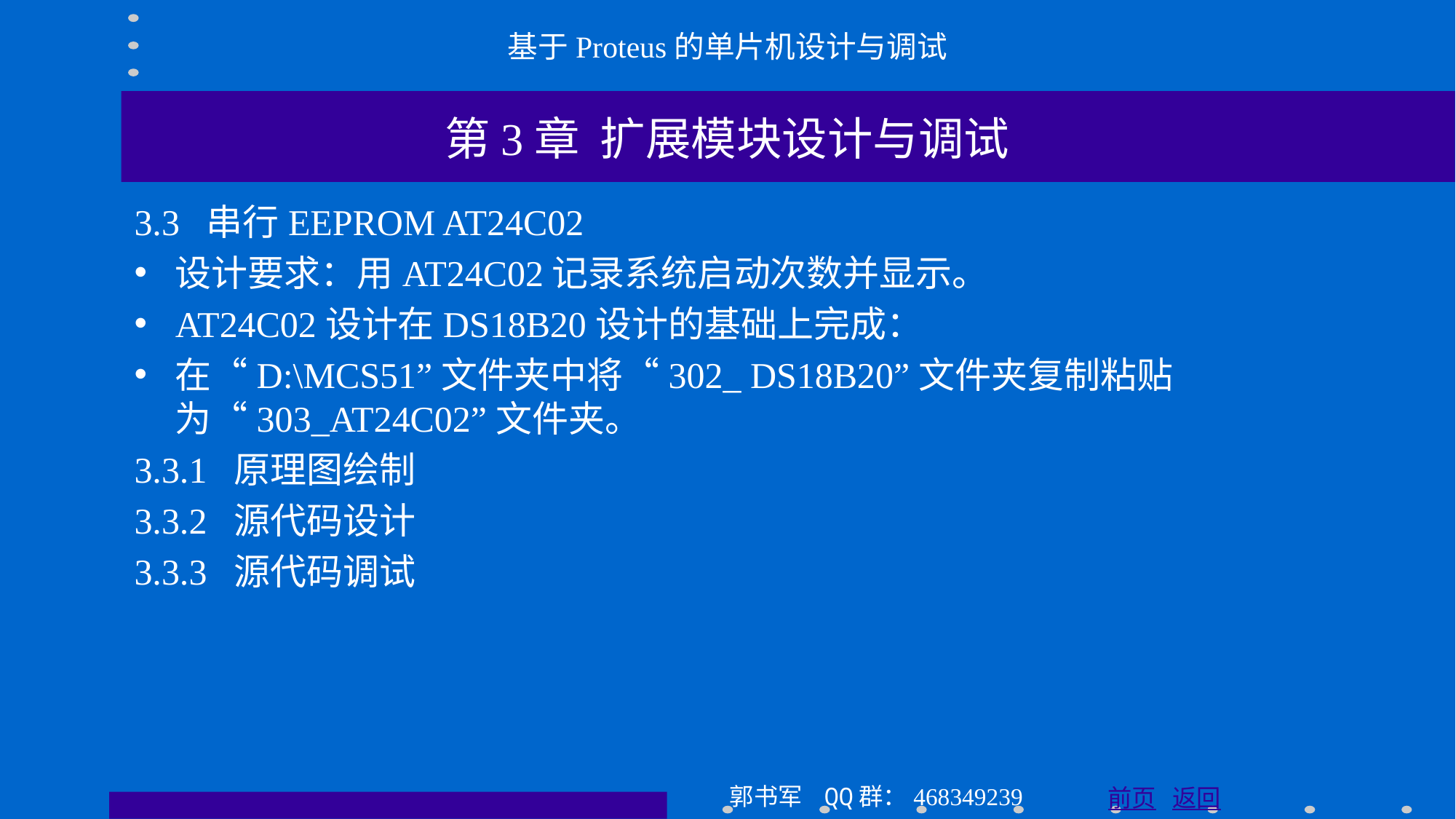

基于Proteus的单片机设计与调试
第3章  扩展模块设计与调试
3.3  串行EEPROM AT24C02
设计要求：用AT24C02记录系统启动次数并显示。
AT24C02设计在DS18B20设计的基础上完成：
在“D:\MCS51”文件夹中将“302_ DS18B20”文件夹复制粘贴为“303_AT24C02”文件夹。
3.3.1  原理图绘制
3.3.2  源代码设计
3.3.3  源代码调试

郭书军   QQ群：468349239
前页   返回